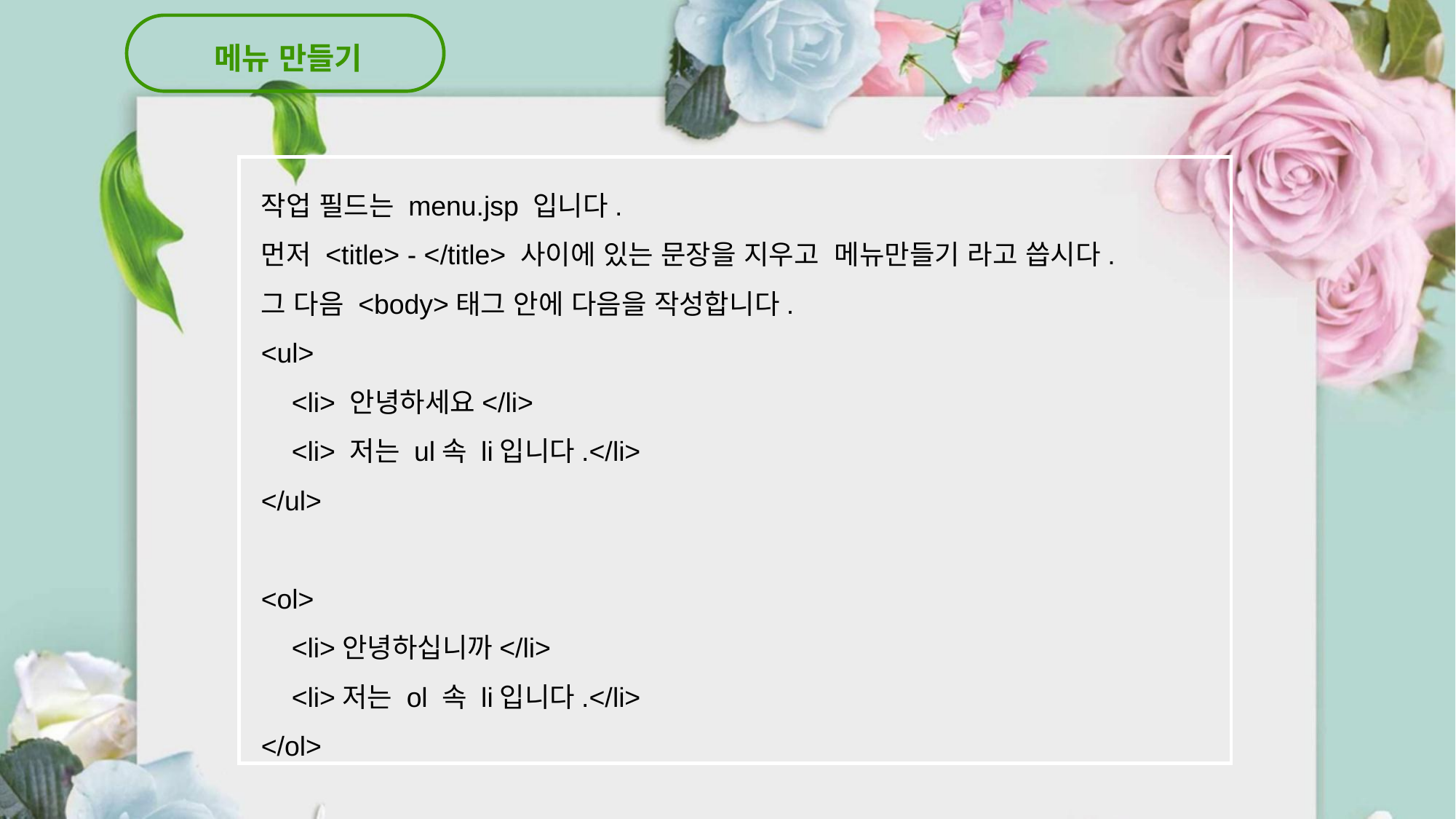

메뉴 만들기

작업 필드는 menu.jsp 입니다.
먼저 <title> - </title> 사이에 있는 문장을 지우고  메뉴만들기 라고 씁시다.
그 다음 <body>태그 안에 다음을 작성합니다.
<ul>
    <li> 안녕하세요</li>
    <li> 저는 ul속 li입니다.</li>
</ul>

<ol>
    <li>안녕하십니까</li>
    <li>저는 ol 속 li입니다.</li>
</ol>